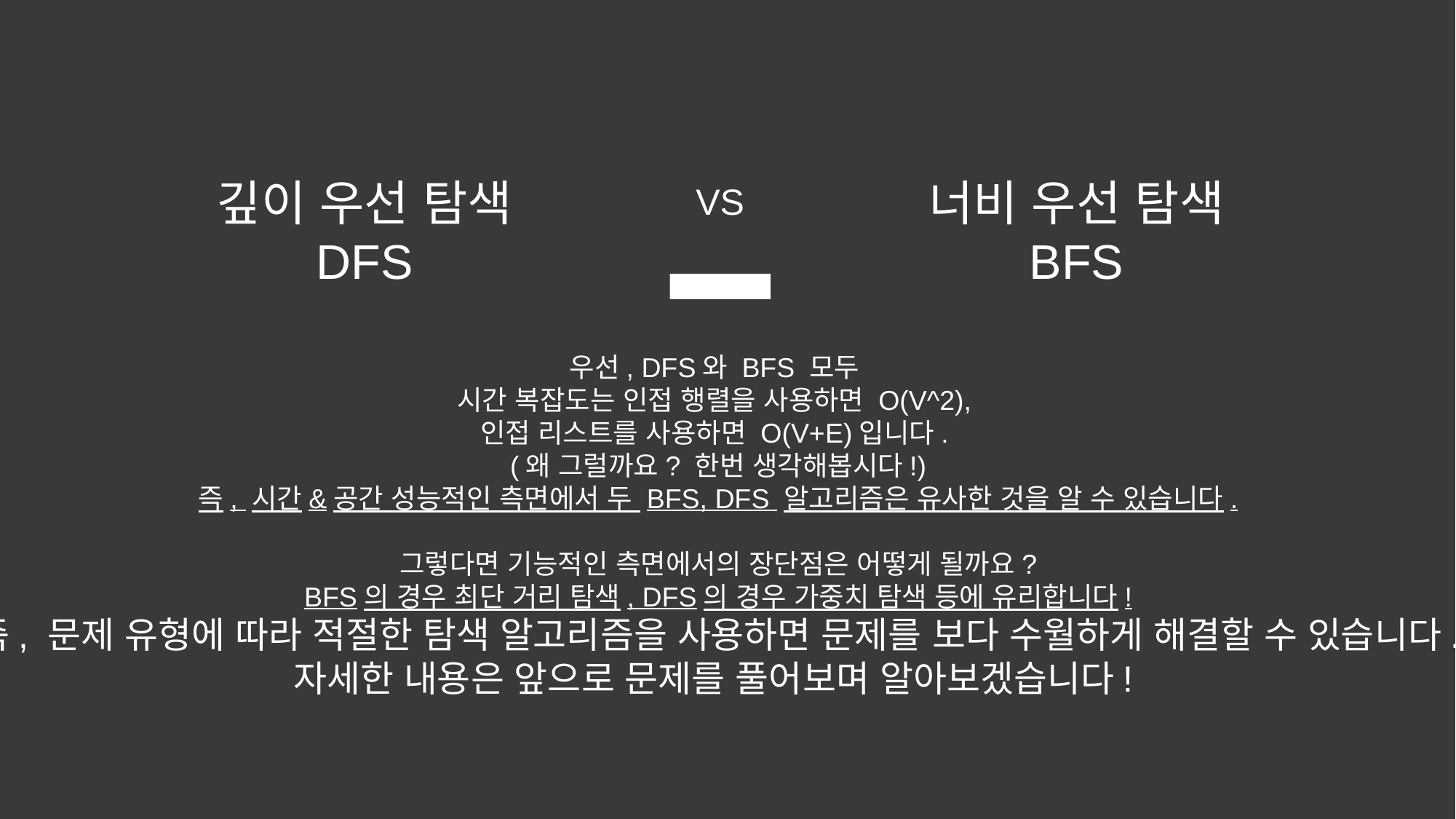

깊이 우선 탐색
DFS

너비 우선 탐색
BFS

VS

우선, DFS와 BFS 모두
시간 복잡도는 인접 행렬을 사용하면 O(V^2),
인접 리스트를 사용하면 O(V+E)입니다.
(왜 그럴까요? 한번 생각해봅시다!)
즉, 시간&공간 성능적인 측면에서 두 BFS, DFS 알고리즘은 유사한 것을 알 수 있습니다.

그렇다면 기능적인 측면에서의 장단점은 어떻게 될까요?
BFS의 경우 최단 거리 탐색, DFS의 경우 가중치 탐색 등에 유리합니다!
즉, 문제 유형에 따라 적절한 탐색 알고리즘을 사용하면 문제를 보다 수월하게 해결할 수 있습니다.
자세한 내용은 앞으로 문제를 풀어보며 알아보겠습니다!